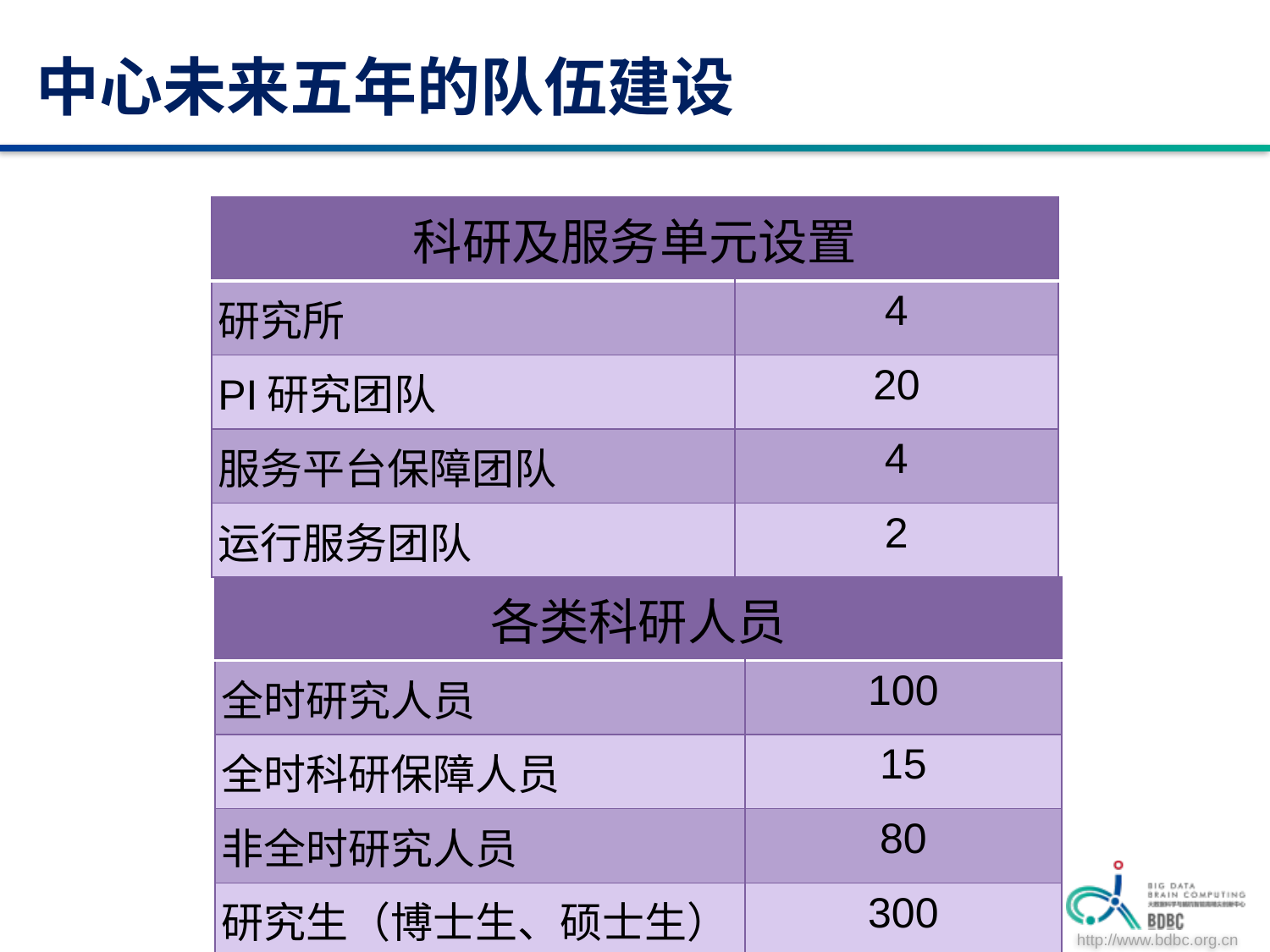

9
# 中心未来五年的队伍建设
| 科研及服务单元设置 |  |
| --- | --- |
| 研究所 | 4 |
| PI研究团队 | 20 |
| 服务平台保障团队 | 4 |
| 运行服务团队 | 2 |
| 各类科研人员 |  |
| --- | --- |
| 全时研究人员 | 100 |
| 全时科研保障人员 | 15 |
| 非全时研究人员 | 80 |
| 研究生（博士生、硕士生） | 300 |